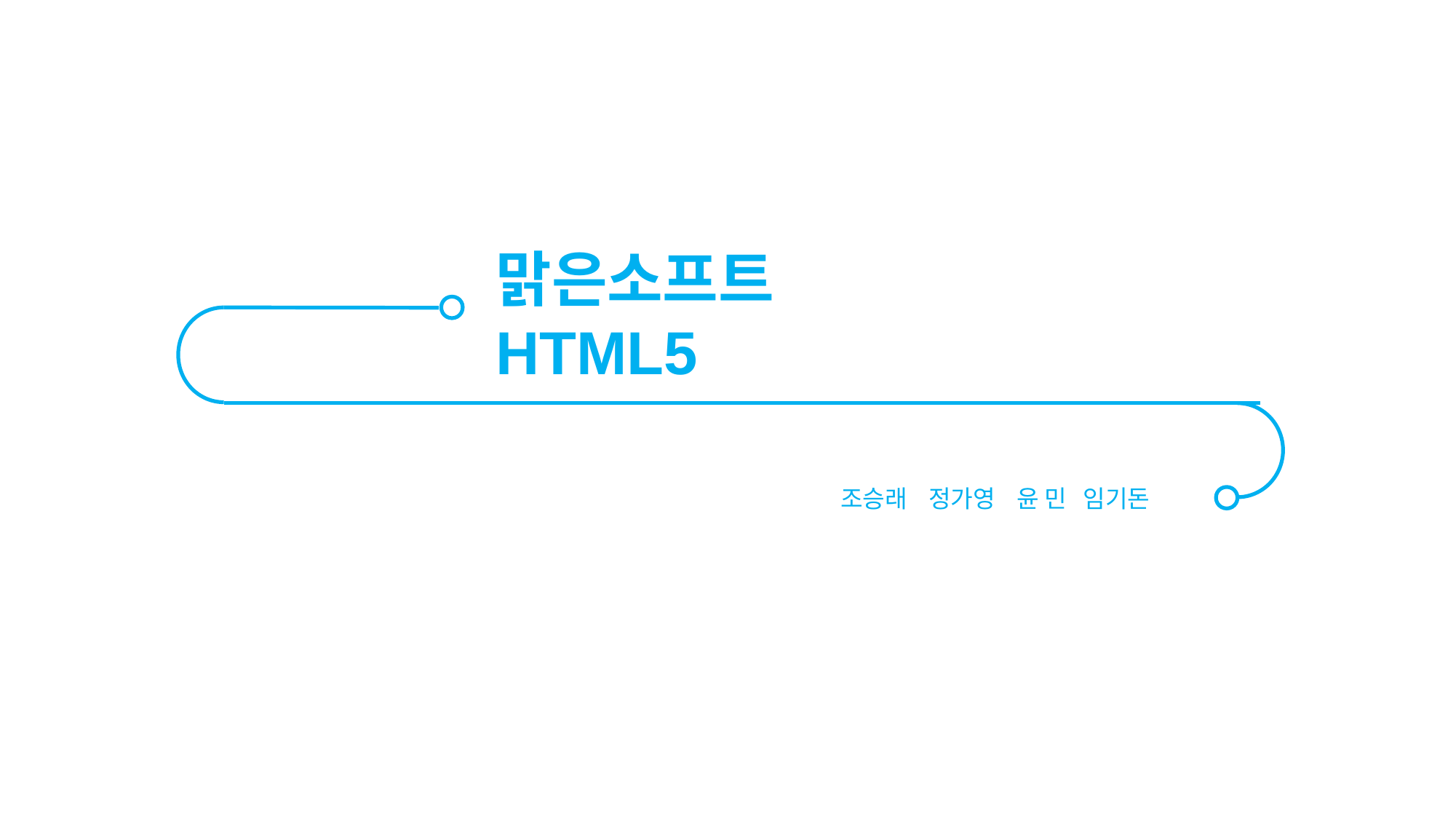

맑은소프트
HTML5

조승래    정가영    윤 민   임기돈